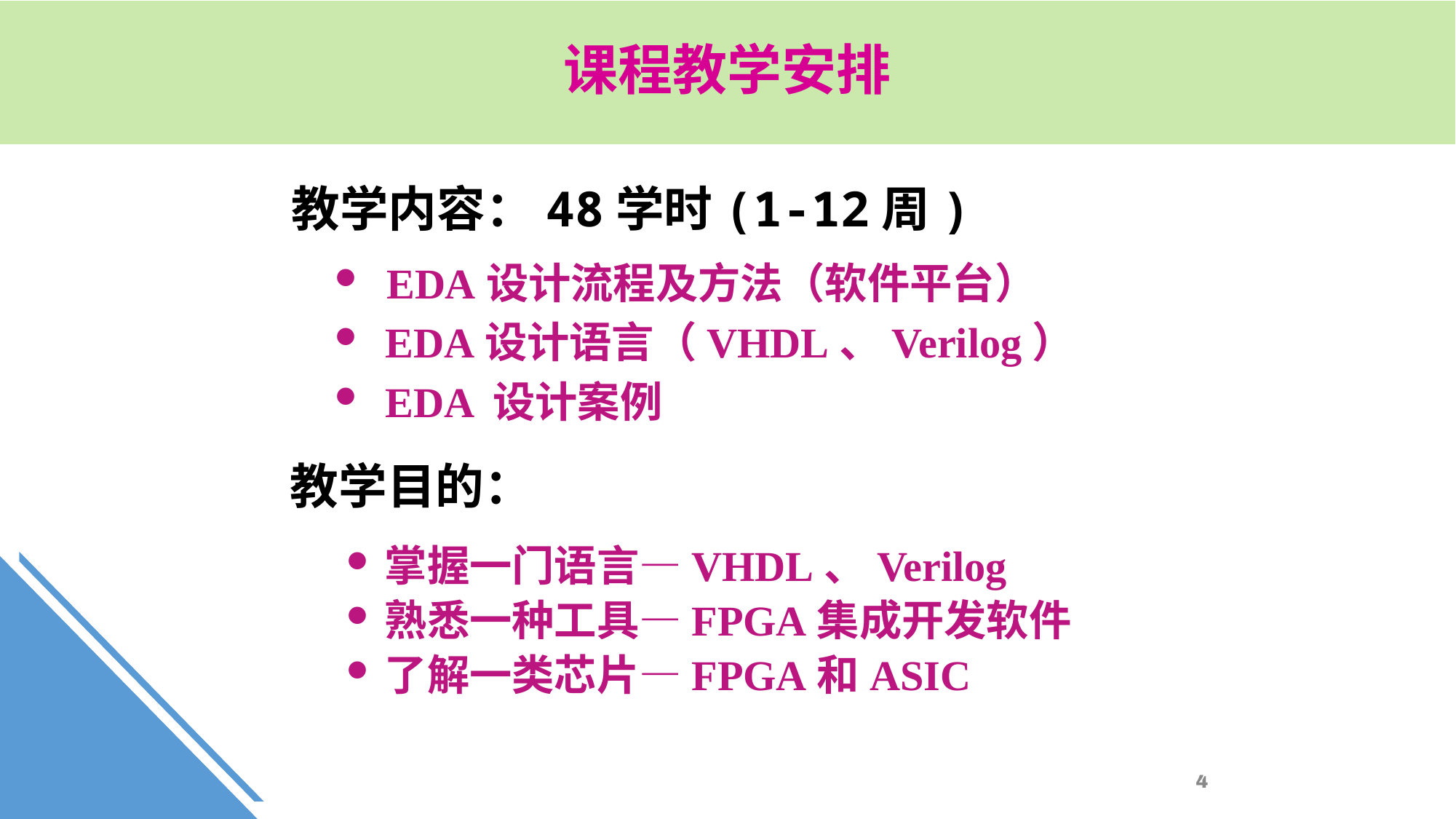

课程教学安排
教学内容：48学时(1-12周)
  EDA设计流程及方法（软件平台）
  EDA设计语言（VHDL、Verilog）
  EDA 设计案例
教学目的：
掌握一门语言—VHDL、Verilog
熟悉一种工具—FPGA集成开发软件
了解一类芯片—FPGA和ASIC

4